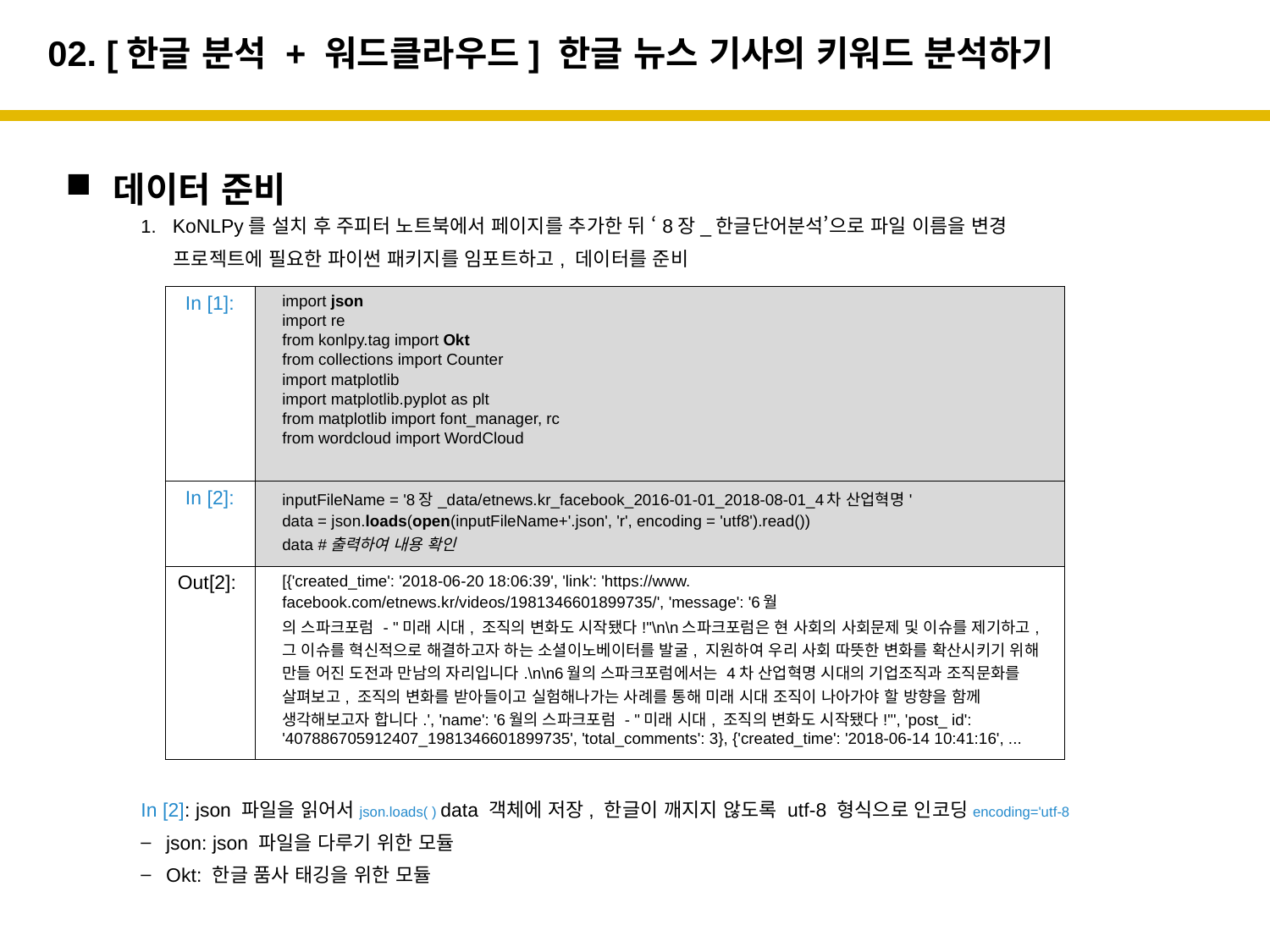

# 02. [한글 분석 + 워드클라우드] 한글 뉴스 기사의 키워드 분석하기
데이터 준비
KoNLPy를 설치 후 주피터 노트북에서 페이지를 추가한 뒤 ‘8장_한글단어분석’으로 파일 이름을 변경
     프로젝트에 필요한 파이썬 패키지를 임포트하고, 데이터를 준비

In [2]: json 파일을 읽어서json.loads( ) data 객체에 저장, 한글이 깨지지 않도록 utf-8 형식으로 인코딩encoding='utf-8
json: json 파일을 다루기 위한 모듈
Okt: 한글 품사 태깅을 위한 모듈

| In [1]: | import json import re from konlpy.tag import Okt from collections import Counter import matplotlib import matplotlib.pyplot as plt from matplotlib import font\_manager, rc from wordcloud import WordCloud |
| --- | --- |
| In [2]: | inputFileName = '8장\_data/etnews.kr\_facebook\_2016-01-01\_2018-08-01\_4차 산업혁명' data = json.loads(open(inputFileName+'.json', 'r', encoding = 'utf8').read()) data #출력하여 내용 확인 |
| Out[2]: | [{'created\_time': '2018-06-20 18:06:39', 'link': 'https://www. facebook.com/etnews.kr/videos/1981346601899735/', 'message': '6월 의 스파크포럼 - "미래 시대, 조직의 변화도 시작됐다!"\n\n스파크포럼은 현 사회의 사회문제 및 이슈를 제기하고, 그 이슈를 혁신적으로 해결하고자 하는 소셜이노베이터를 발굴, 지원하여 우리 사회 따뜻한 변화를 확산시키기 위해 만들 어진 도전과 만남의 자리입니다.\n\n6월의 스파크포럼에서는 4차 산업혁명 시대의 기업조직과 조직문화를 살펴보고, 조직의 변화를 받아들이고 실험해나가는 사례를 통해 미래 시대 조직이 나아가야 할 방향을 함께 생각해보고자 합니다.', 'name': '6월의 스파크포럼 - "미래 시대, 조직의 변화도 시작됐다!"', 'post\_ id': '407886705912407\_1981346601899735', 'total\_comments': 3}, {'created\_time': '2018-06-14 10:41:16', ... |